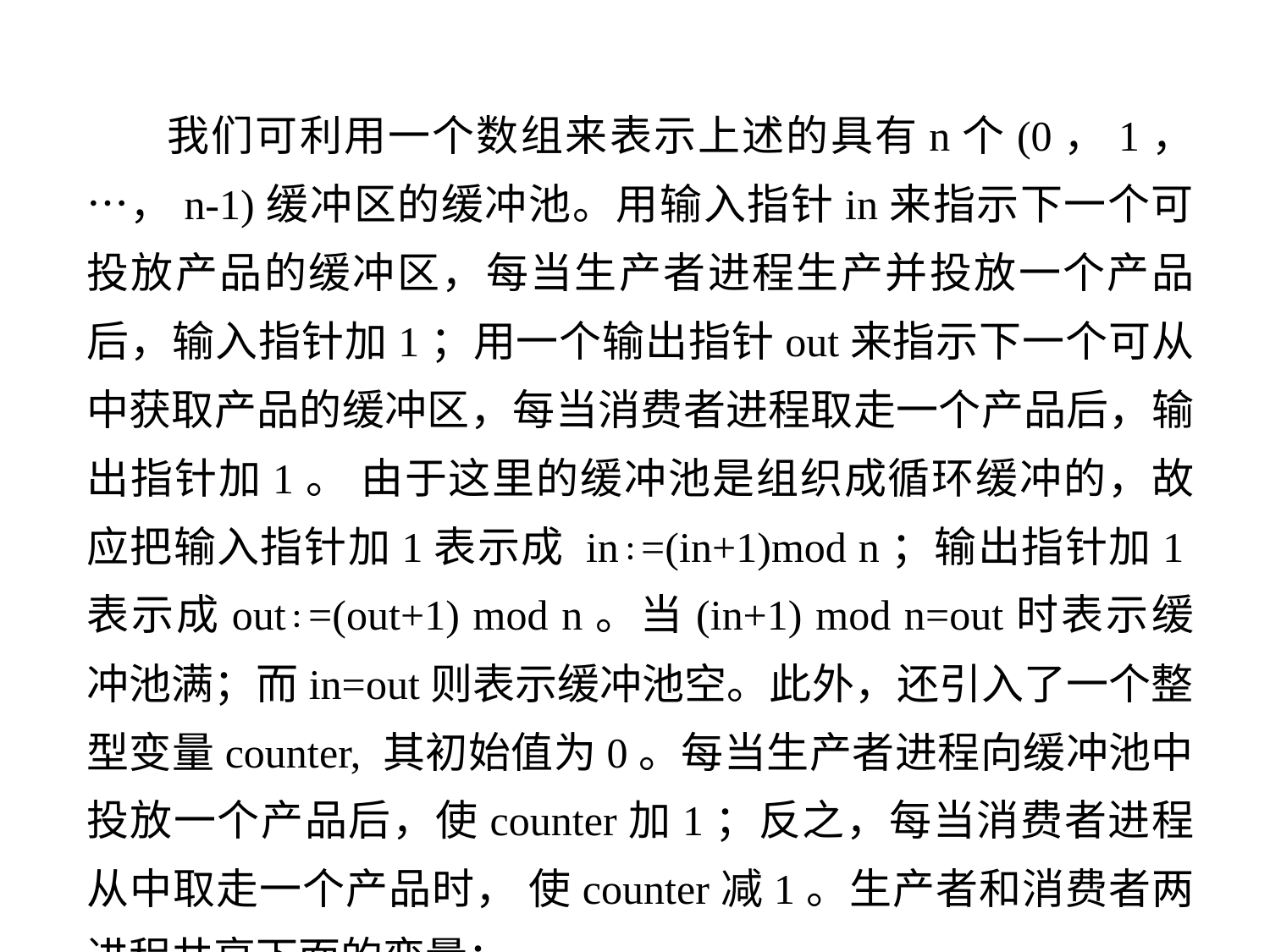

我们可利用一个数组来表示上述的具有n个(0，1，…，n-1)缓冲区的缓冲池。用输入指针in来指示下一个可投放产品的缓冲区，每当生产者进程生产并投放一个产品后，输入指针加1；用一个输出指针out来指示下一个可从中获取产品的缓冲区，每当消费者进程取走一个产品后，输出指针加1。 由于这里的缓冲池是组织成循环缓冲的，故应把输入指针加1表示成 in∶=(in+1)mod n；输出指针加1表示成out∶=(out+1) mod n。当(in+1) mod n=out时表示缓冲池满；而in=out则表示缓冲池空。此外，还引入了一个整型变量counter, 其初始值为0。每当生产者进程向缓冲池中投放一个产品后，使counter加1；反之，每当消费者进程从中取走一个产品时， 使counter减1。生产者和消费者两进程共享下面的变量：